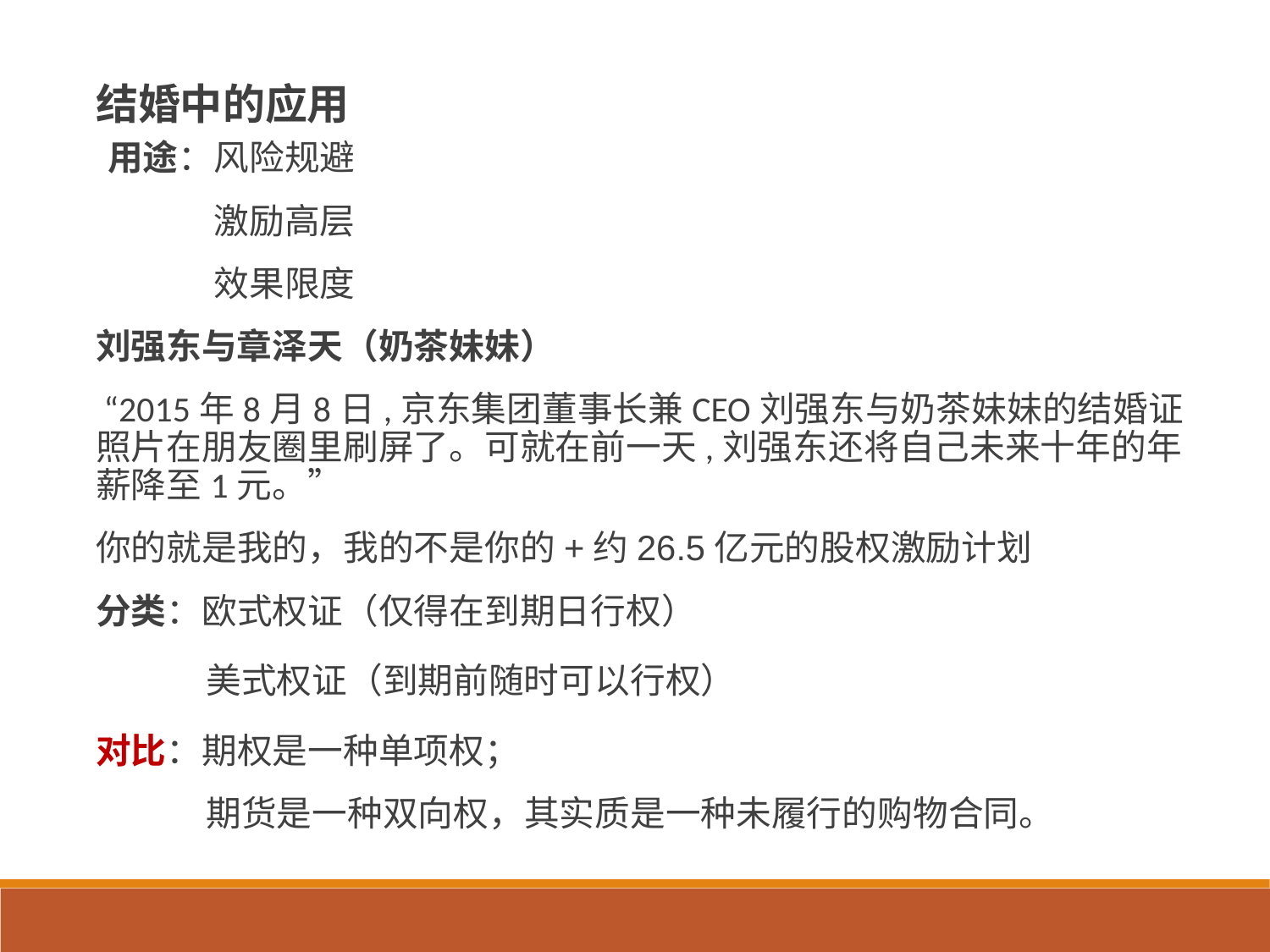

# 结婚中的应用
  用途：风险规避
              激励高层
              效果限度
刘强东与章泽天（奶茶妹妹）
 “2015年8月8日,京东集团董事长兼CEO刘强东与奶茶妹妹的结婚证照片在朋友圈里刷屏了。可就在前一天,刘强东还将自己未来十年的年薪降至1元。”
你的就是我的，我的不是你的+约26.5亿元的股权激励计划
分类：欧式权证（仅得在到期日行权）
             美式权证（到期前随时可以行权）
对比：期权是一种单项权；
             期货是一种双向权，其实质是一种未履行的购物合同。